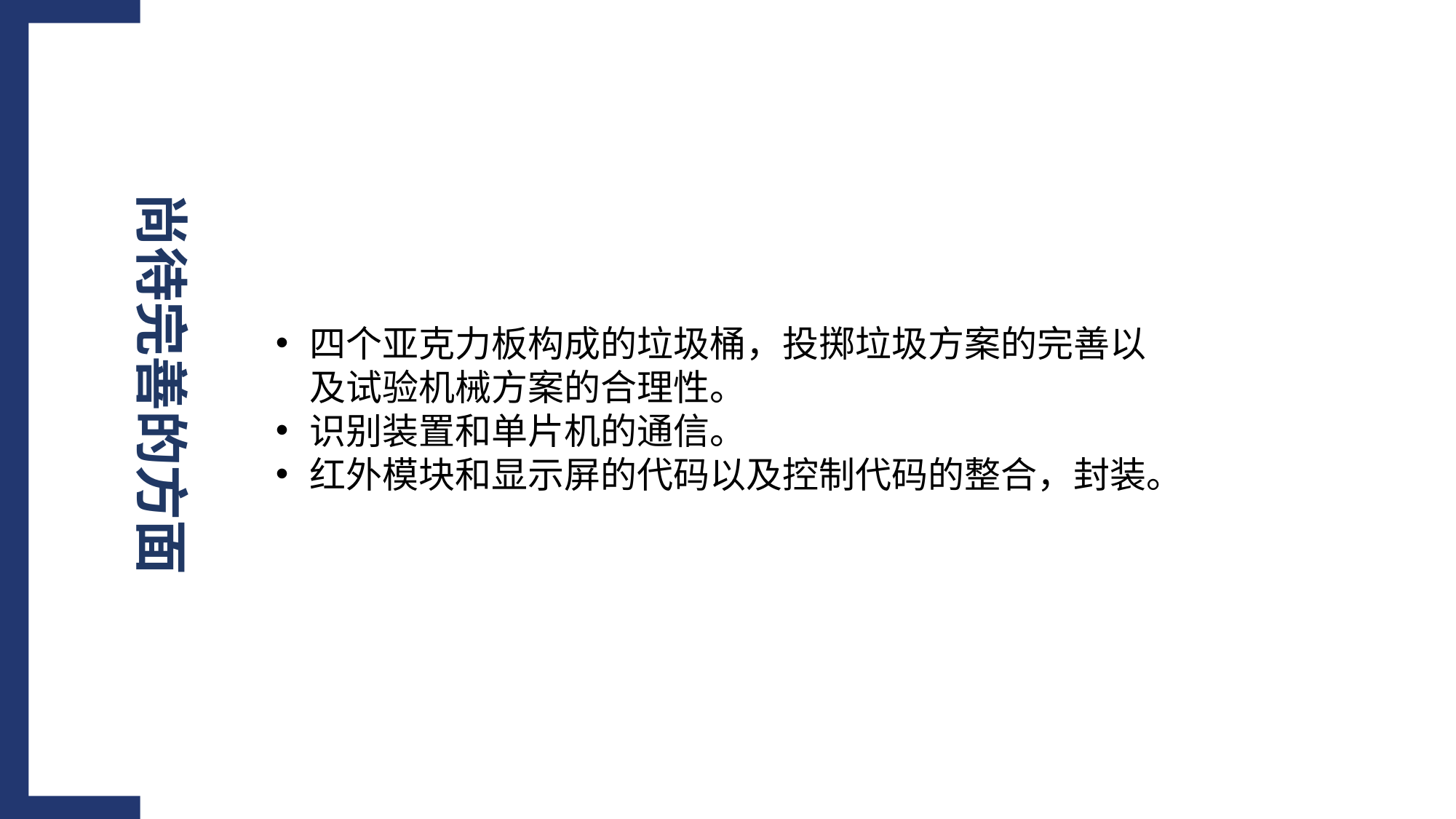

尚待完善的方面
四个亚克力板构成的垃圾桶，投掷垃圾方案的完善以及试验机械方案的合理性。
识别装置和单片机的通信。
红外模块和显示屏的代码以及控制代码的整合，封装。